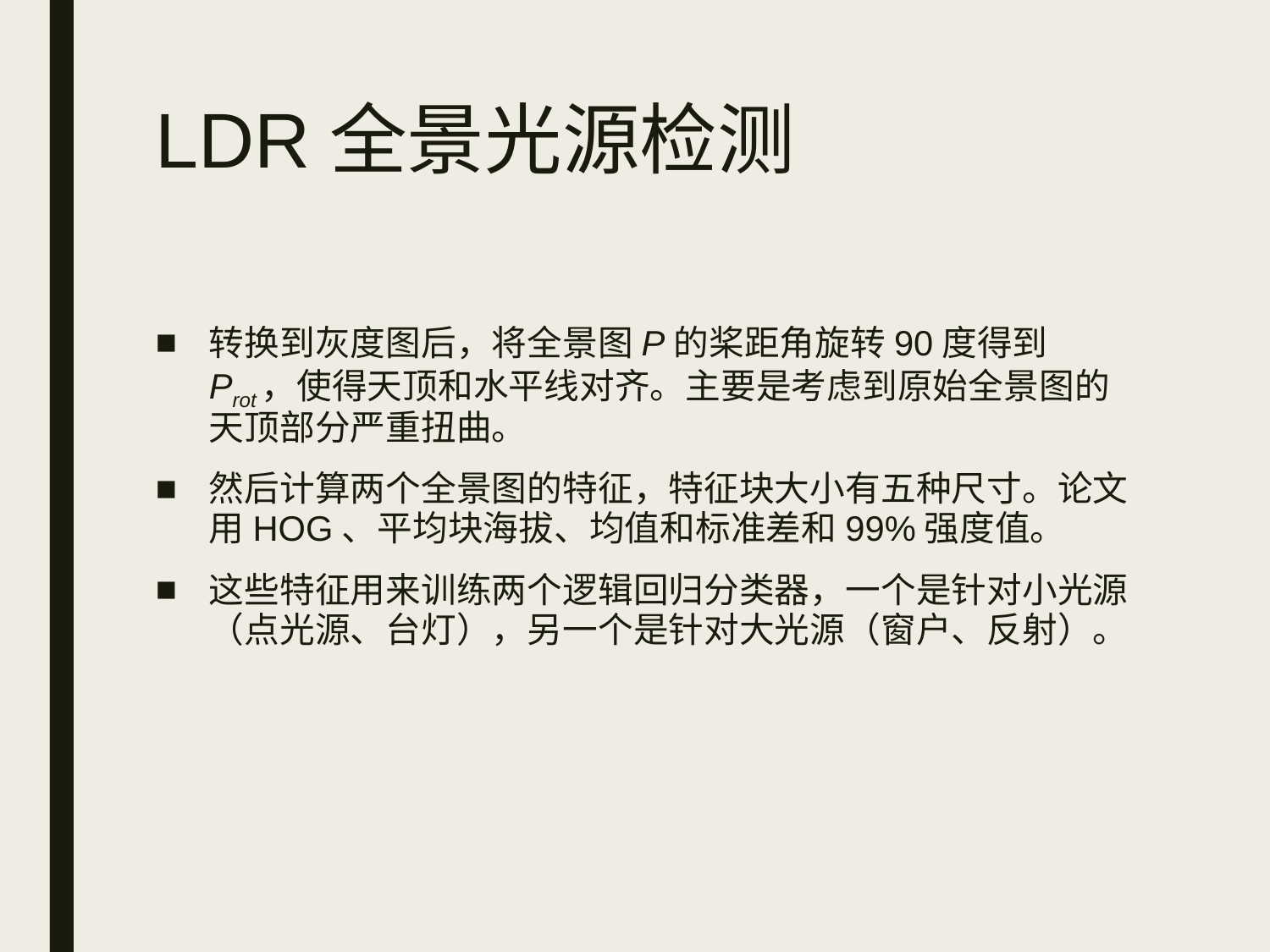

# LDR全景光源检测
转换到灰度图后，将全景图P的桨距角旋转90度得到Prot，使得天顶和水平线对齐。主要是考虑到原始全景图的天顶部分严重扭曲。
然后计算两个全景图的特征，特征块大小有五种尺寸。论文用HOG、平均块海拔、均值和标准差和99%强度值。
这些特征用来训练两个逻辑回归分类器，一个是针对小光源（点光源、台灯），另一个是针对大光源（窗户、反射）。